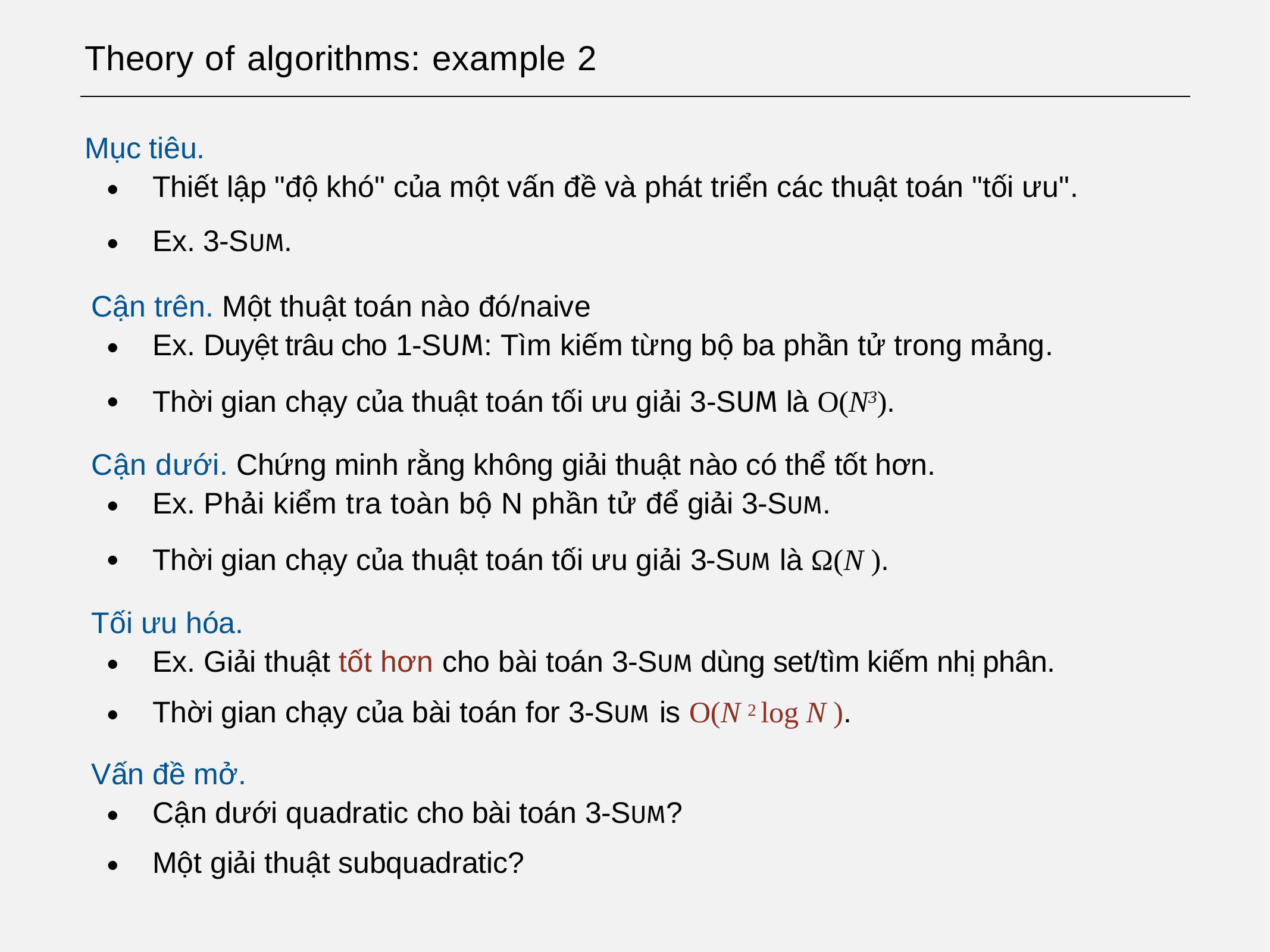

# Theory of algorithms: example 2
Mục tiêu.
・Thiết lập "độ khó" của một vấn đề và phát triển các thuật toán "tối ưu".
・Ex. 3-SUM.
Cận trên. Một thuật toán nào đó/naive
・Ex. Duyệt trâu cho 1-SUM: Tìm kiếm từng bộ ba phần tử trong mảng.
・Thời gian chạy của thuật toán tối ưu giải 3-SUM là O(N3).
Cận dưới. Chứng minh rằng không giải thuật nào có thể tốt hơn.
・Ex. Phải kiểm tra toàn bộ N phần tử để giải 3-SUM.
・Thời gian chạy của thuật toán tối ưu giải 3-SUM là Ω(N ).
Tối ưu hóa.
・Ex. Giải thuật tốt hơn cho bài toán 3-SUM dùng set/tìm kiếm nhị phân.
・Thời gian chạy của bài toán for 3-SUM is O(N 2 log N ).
Vấn đề mở.
・Cận dưới quadratic cho bài toán 3-SUM?
・Một giải thuật subquadratic?
63